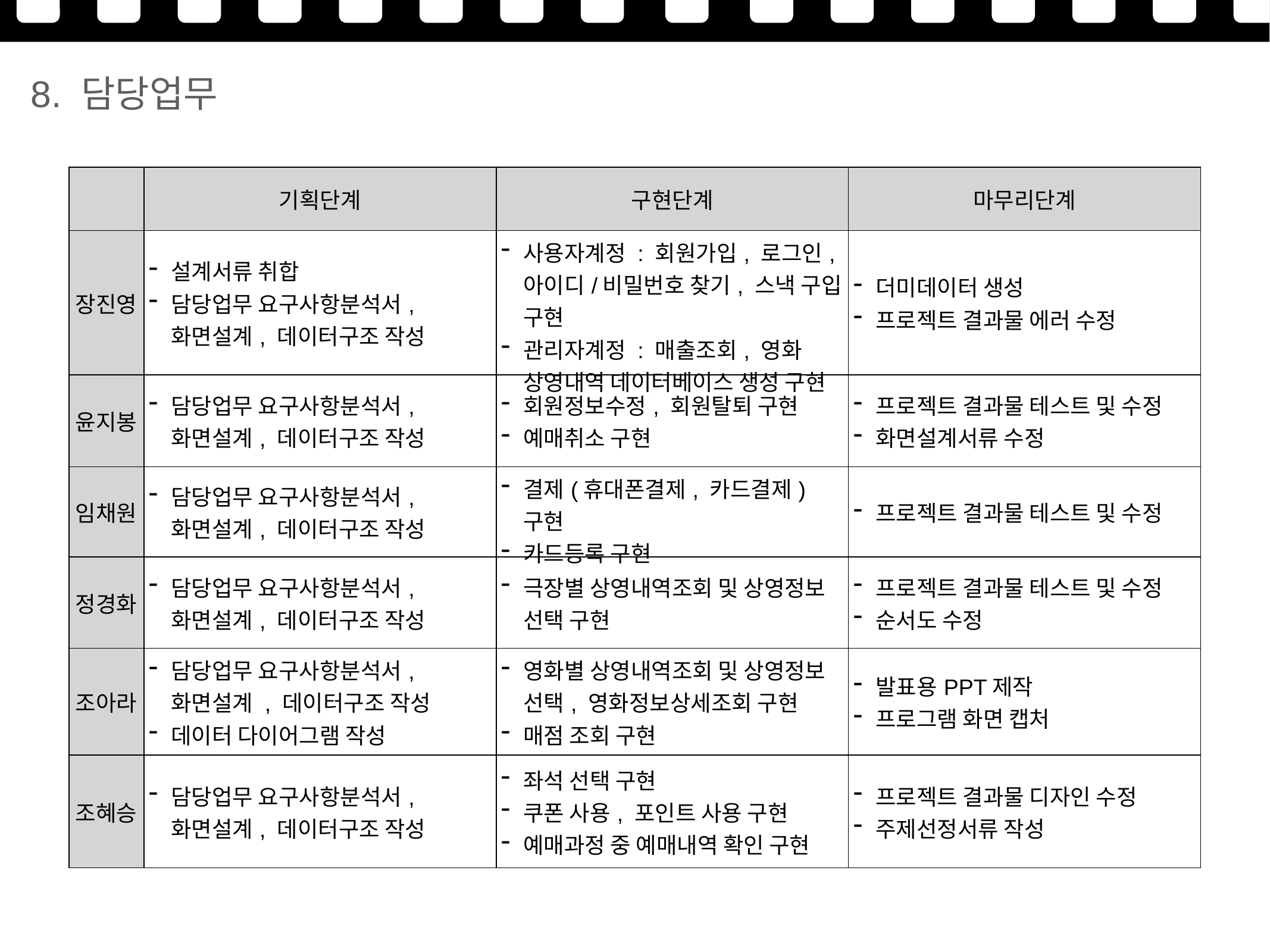

8. 담당업무
|  | 기획단계 | 구현단계 | 마무리단계 |
| --- | --- | --- | --- |
| 장진영 | 설계서류 취합 담당업무 요구사항분석서, 화면설계, 데이터구조 작성 | 사용자계정 : 회원가입, 로그인, 아이디/비밀번호 찾기, 스낵 구입 구현 관리자계정 : 매출조회, 영화 상영내역 데이터베이스 생성 구현 | 더미데이터 생성 프로젝트 결과물 에러 수정 |
| 윤지봉 | 담당업무 요구사항분석서, 화면설계, 데이터구조 작성 | 회원정보수정, 회원탈퇴 구현 예매취소 구현 | 프로젝트 결과물 테스트 및 수정 화면설계서류 수정 |
| 임채원 | 담당업무 요구사항분석서, 화면설계, 데이터구조 작성 | 결제(휴대폰결제, 카드결제) 구현 카드등록 구현 | 프로젝트 결과물 테스트 및 수정 |
| 정경화 | 담당업무 요구사항분석서, 화면설계, 데이터구조 작성 | 극장별 상영내역조회 및 상영정보 선택 구현 | 프로젝트 결과물 테스트 및 수정 순서도 수정 |
| 조아라 | 담당업무 요구사항분석서, 화면설계 , 데이터구조 작성 데이터 다이어그램 작성 | 영화별 상영내역조회 및 상영정보 선택, 영화정보상세조회 구현 매점 조회 구현 | 발표용PPT제작 프로그램 화면 캡처 |
| 조혜승 | 담당업무 요구사항분석서, 화면설계, 데이터구조 작성 | 좌석 선택 구현 쿠폰 사용, 포인트 사용 구현 예매과정 중 예매내역 확인 구현 | 프로젝트 결과물 디자인 수정 주제선정서류 작성 |